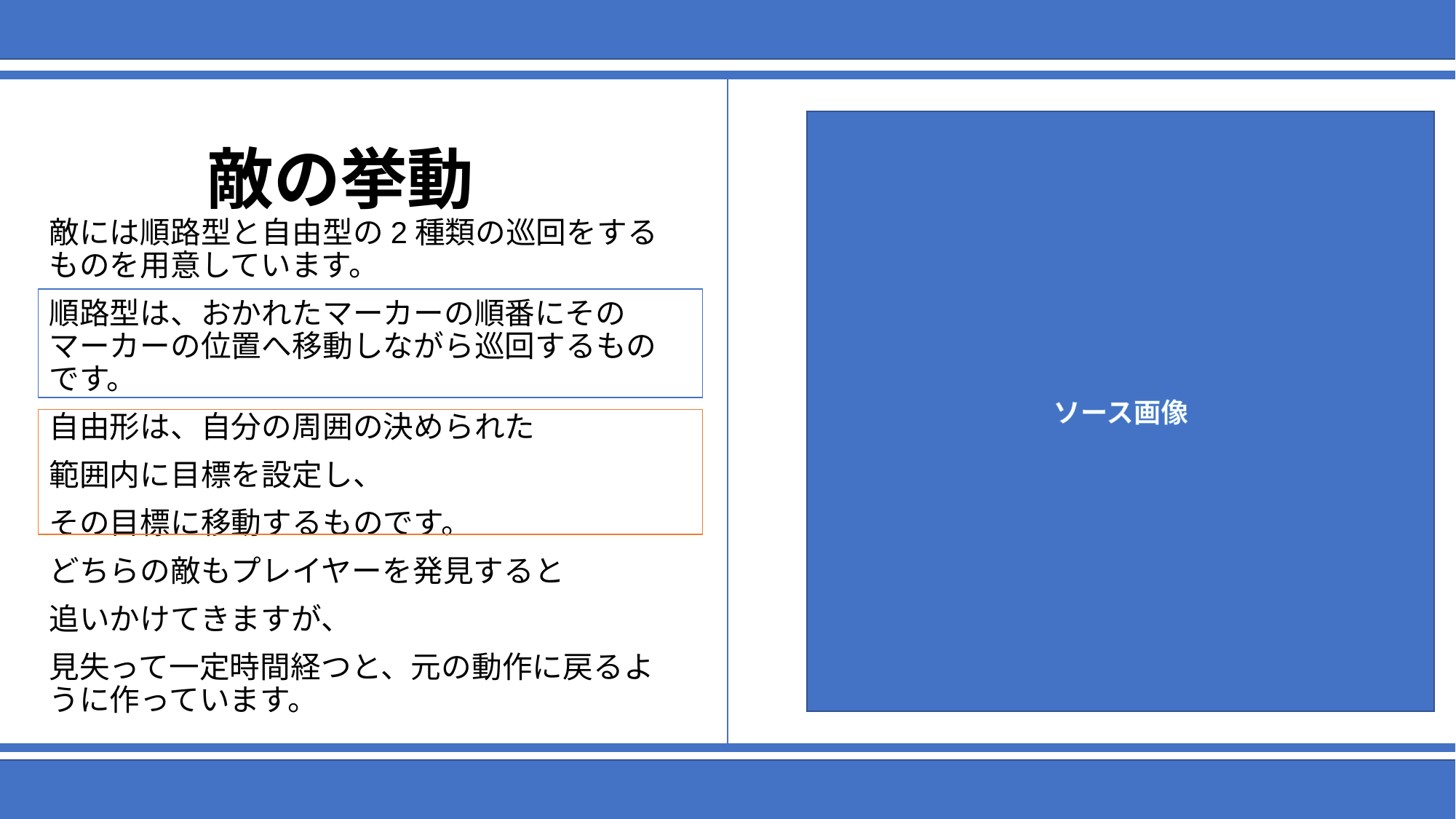

# 敵の挙動
ソース画像
敵には順路型と自由型の2種類の巡回をするものを用意しています。
順路型は、おかれたマーカーの順番にそのマーカーの位置へ移動しながら巡回するものです。
自由形は、自分の周囲の決められた
範囲内に目標を設定し、
その目標に移動するものです。
どちらの敵もプレイヤーを発見すると
追いかけてきますが、
見失って一定時間経つと、元の動作に戻るように作っています。